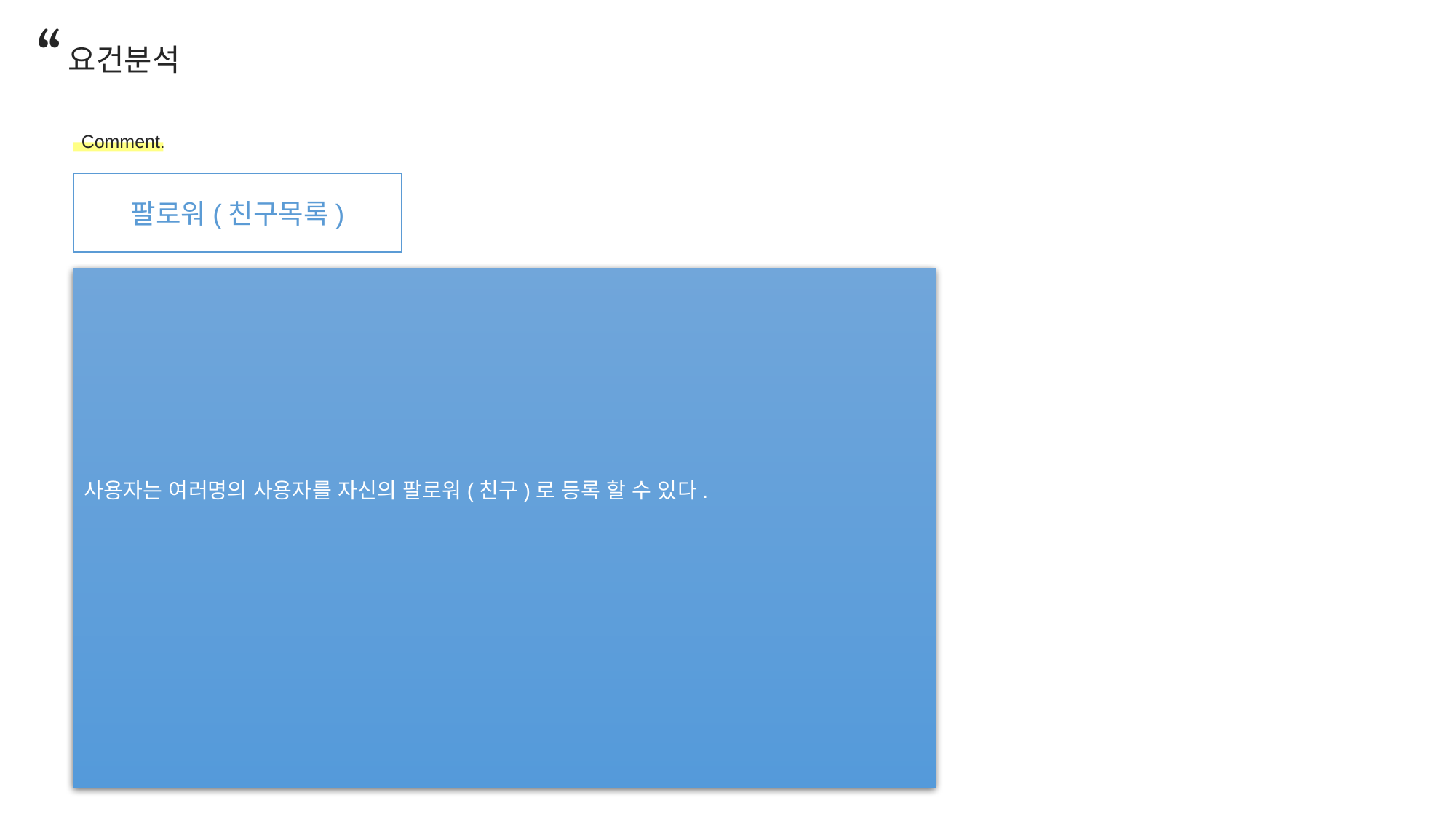

“
요건분석
Comment.

팔로워(친구목록)
사용자는 여러명의 사용자를 자신의 팔로워(친구)로 등록 할 수 있다.